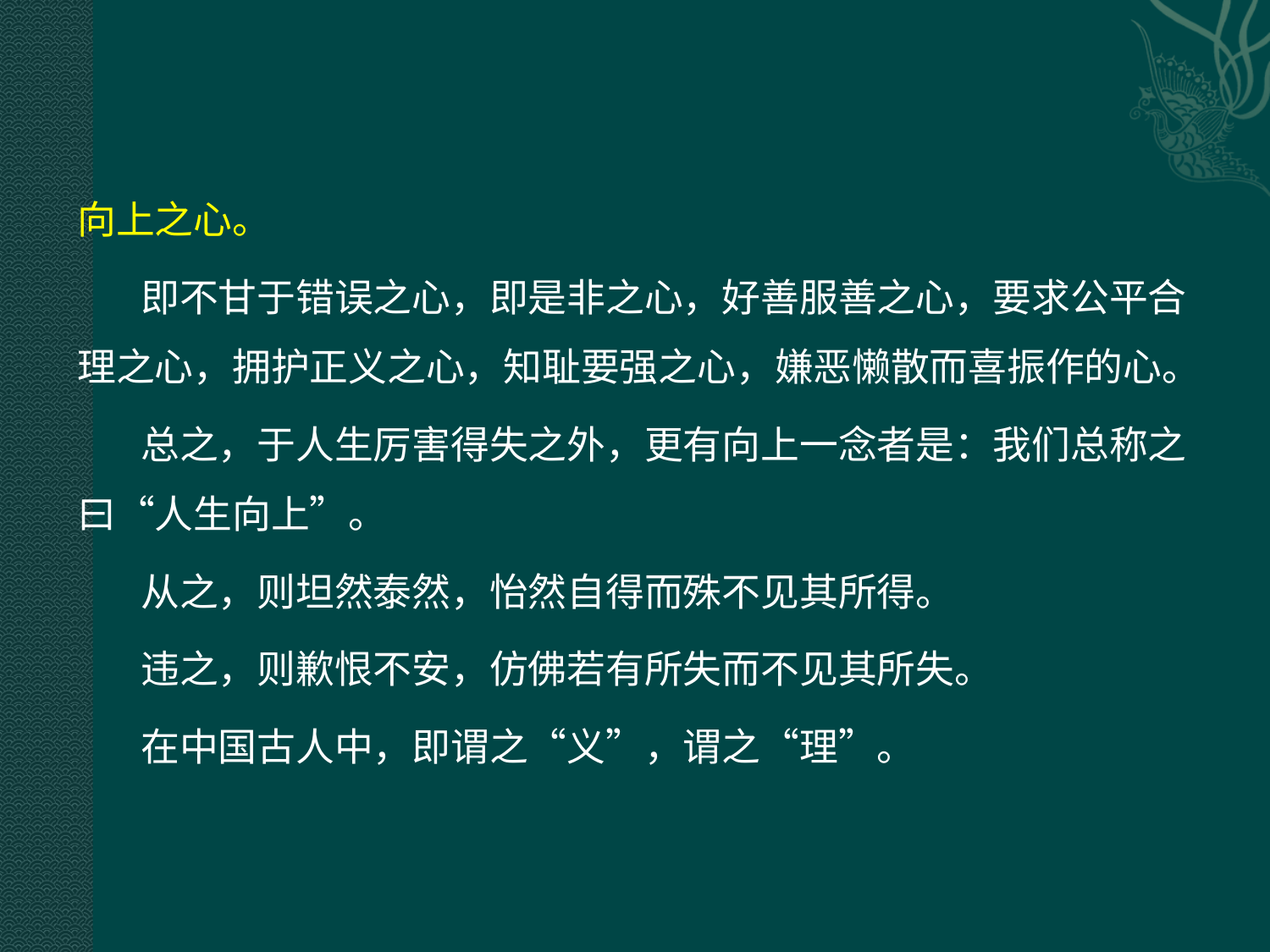

向上之心。
即不甘于错误之心，即是非之心，好善服善之心，要求公平合理之心，拥护正义之心，知耻要强之心，嫌恶懒散而喜振作的心。
总之，于人生厉害得失之外，更有向上一念者是：我们总称之曰“人生向上”。
从之，则坦然泰然，怡然自得而殊不见其所得。
违之，则歉恨不安，仿佛若有所失而不见其所失。
在中国古人中，即谓之“义”，谓之“理”。